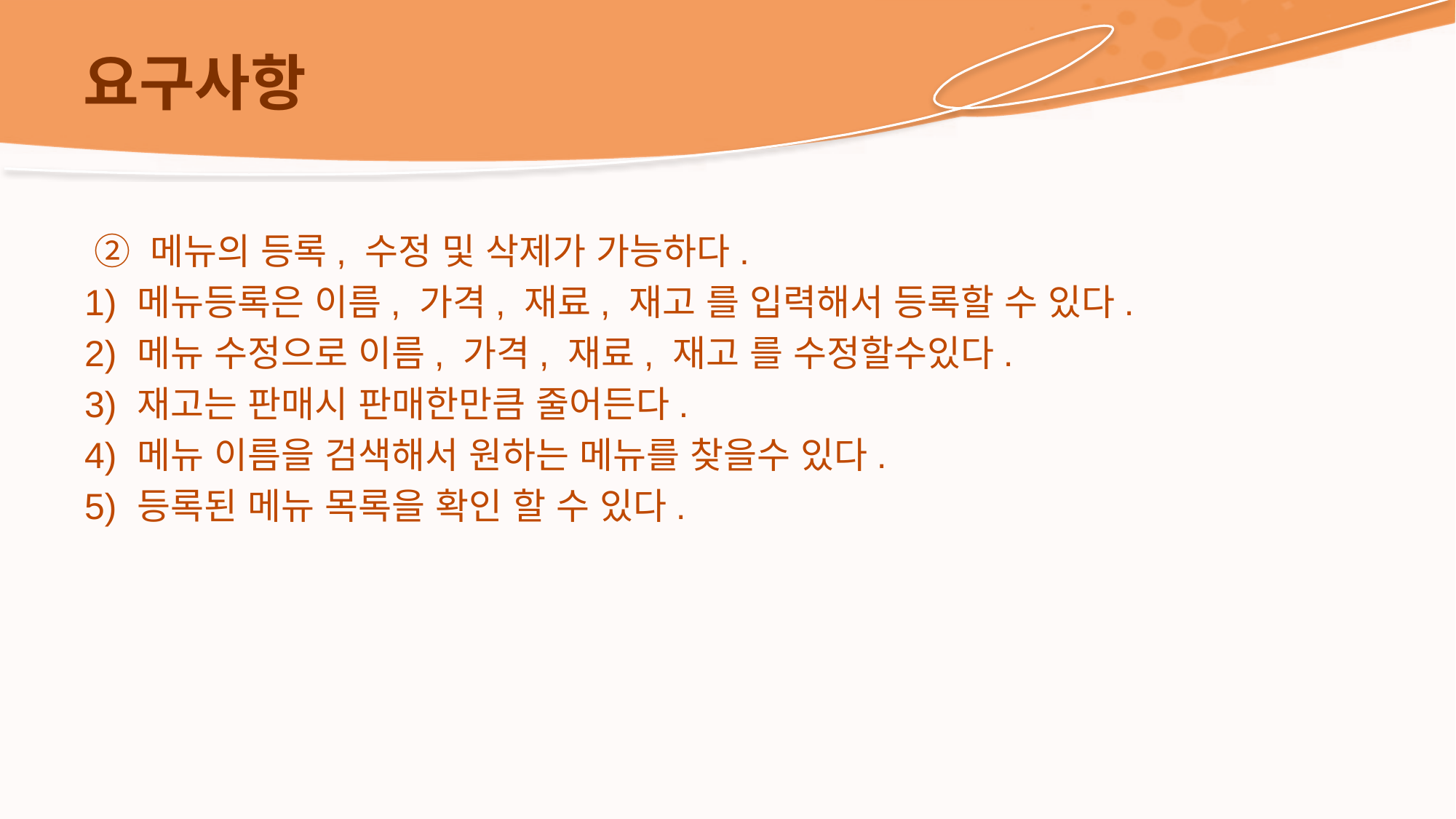

# 요구사항

 ② 메뉴의 등록, 수정 및 삭제가 가능하다.
메뉴등록은 이름, 가격, 재료, 재고 를 입력해서 등록할 수 있다.
메뉴 수정으로 이름, 가격, 재료, 재고 를 수정할수있다.
재고는 판매시 판매한만큼 줄어든다.
메뉴 이름을 검색해서 원하는 메뉴를 찾을수 있다.
등록된 메뉴 목록을 확인 할 수 있다.